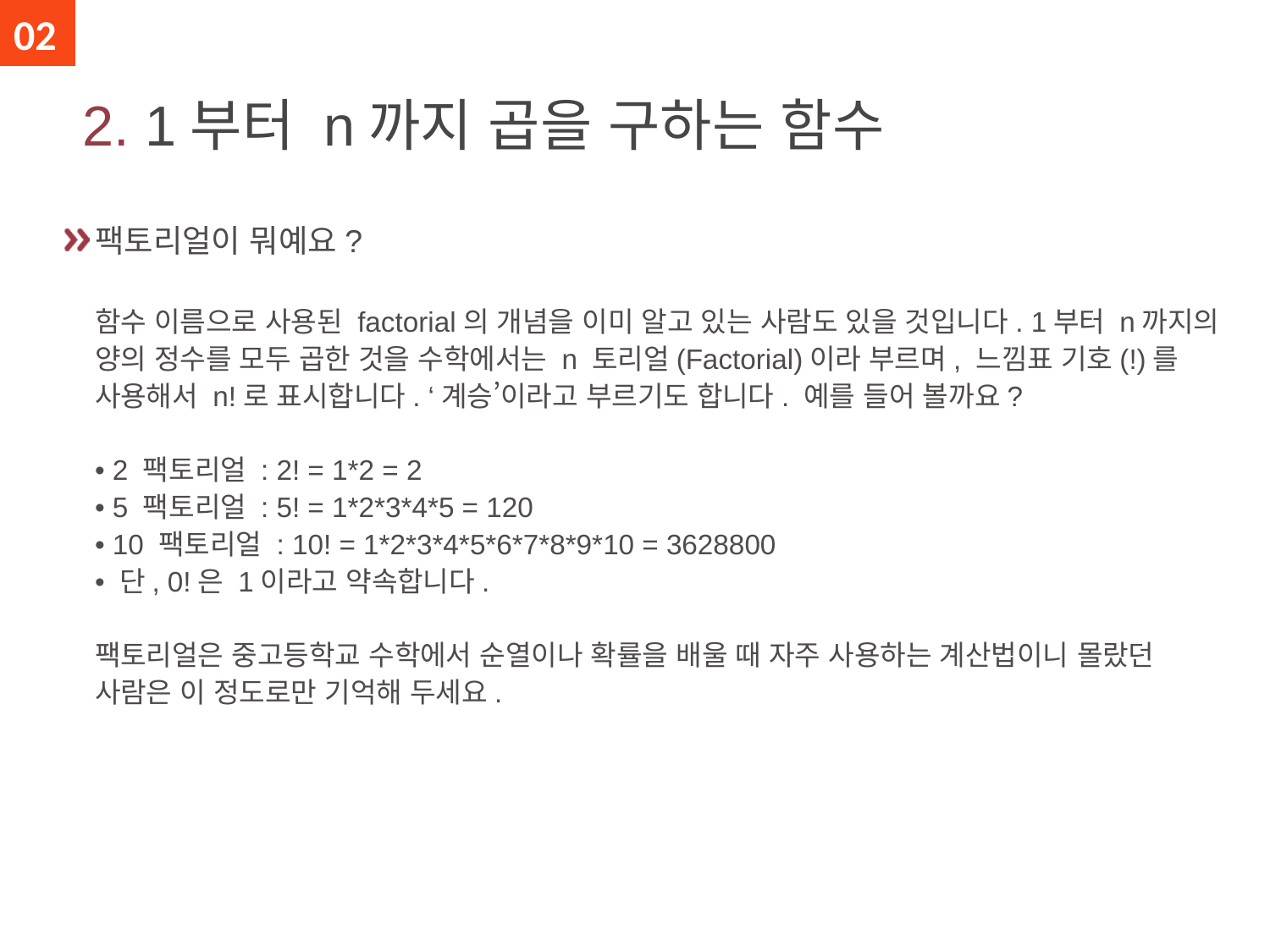

02
# 2. 1부터 n까지 곱을 구하는 함수
팩토리얼이 뭐예요?
함수 이름으로 사용된 factorial의 개념을 이미 알고 있는 사람도 있을 것입니다. 1부터 n까지의 양의 정수를 모두 곱한 것을 수학에서는 n 토리얼(Factorial)이라 부르며, 느낌표 기호(!)를 사용해서 n!로 표시합니다. ‘계승’이라고 부르기도 합니다. 예를 들어 볼까요?
• 2 팩토리얼 : 2! = 1*2 = 2
• 5 팩토리얼 : 5! = 1*2*3*4*5 = 120
• 10 팩토리얼 : 10! = 1*2*3*4*5*6*7*8*9*10 = 3628800
• 단, 0!은 1이라고 약속합니다.
팩토리얼은 중고등학교 수학에서 순열이나 확률을 배울 때 자주 사용하는 계산법이니 몰랐던 사람은 이 정도로만 기억해 두세요.